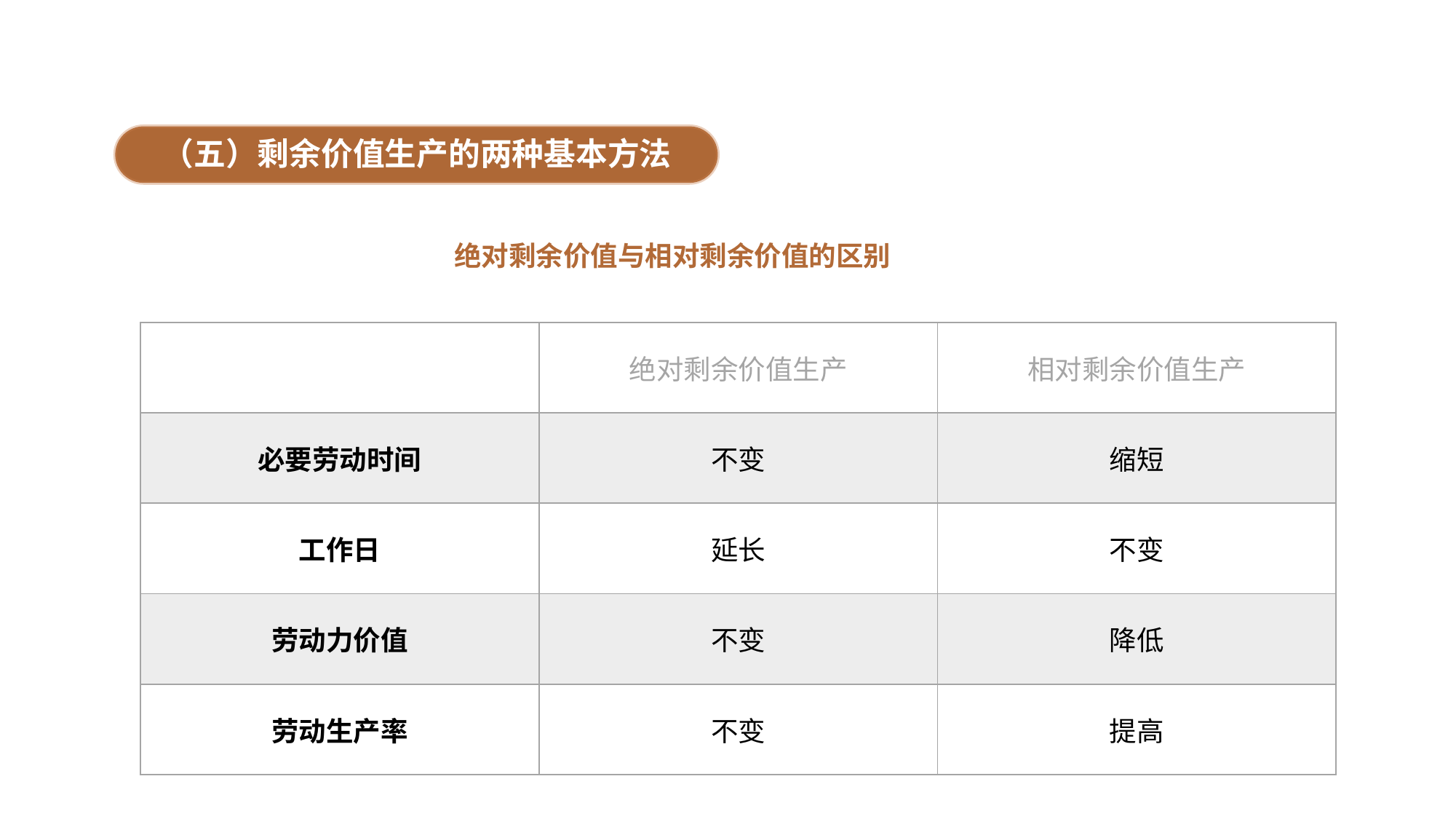

（五）剩余价值生产的两种基本方法
绝对剩余价值与相对剩余价值的区别
|  | 绝对剩余价值生产 | 相对剩余价值生产 |
| --- | --- | --- |
| 必要劳动时间 | 不变 | 缩短 |
| 工作日 | 延长 | 不变 |
| 劳动力价值 | 不变 | 降低 |
| 劳动生产率 | 不变 | 提高 |